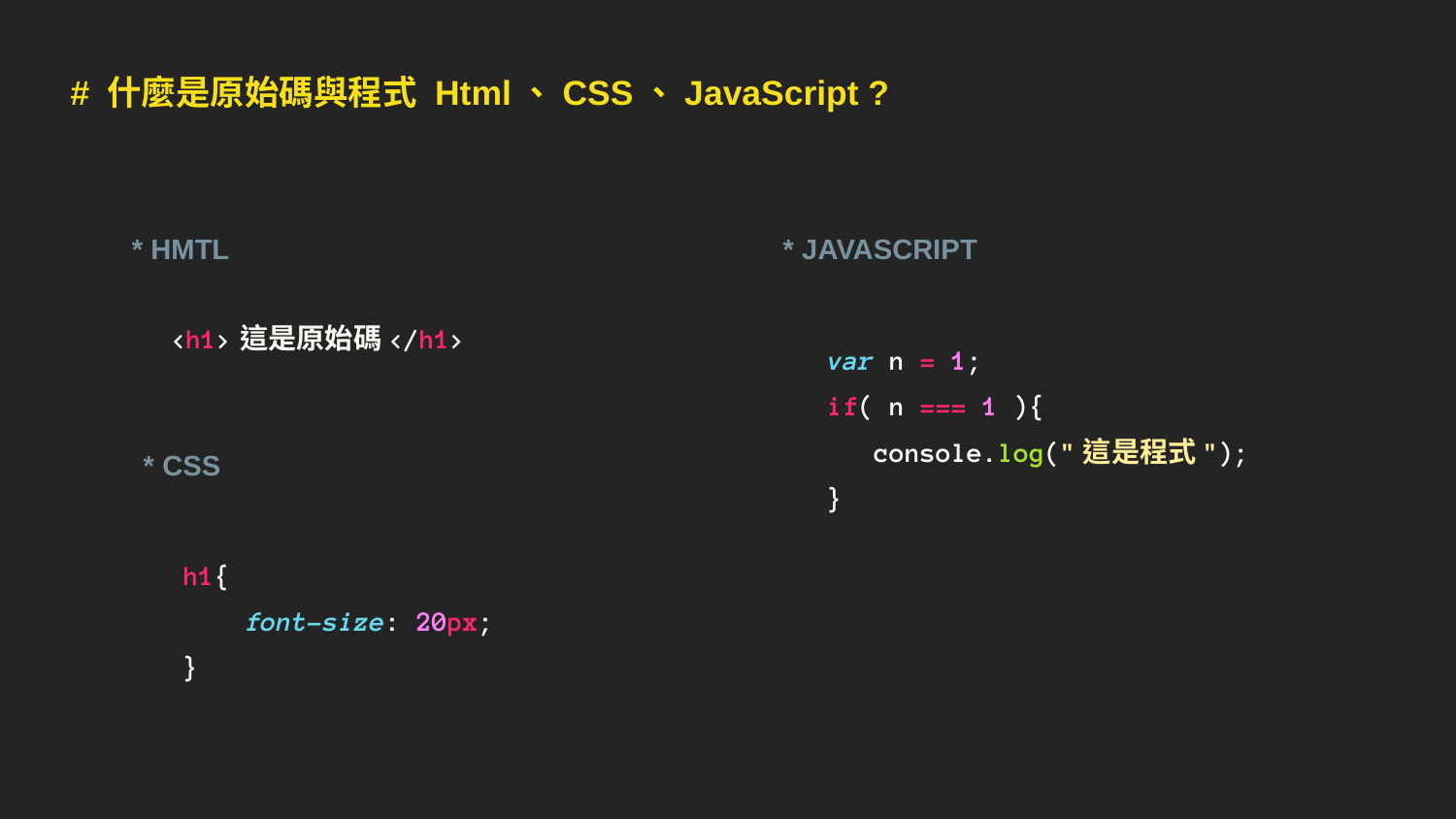

# 什麼是原始碼與程式 Html、CSS、JavaScript ?
* JAVASCRIPT
* HMTL
<h1>這是原始碼</h1>
var n = 1;
if( n === 1 ){
   console.log("這是程式");
}
* CSS
h1{
    font-size: 20px;
}